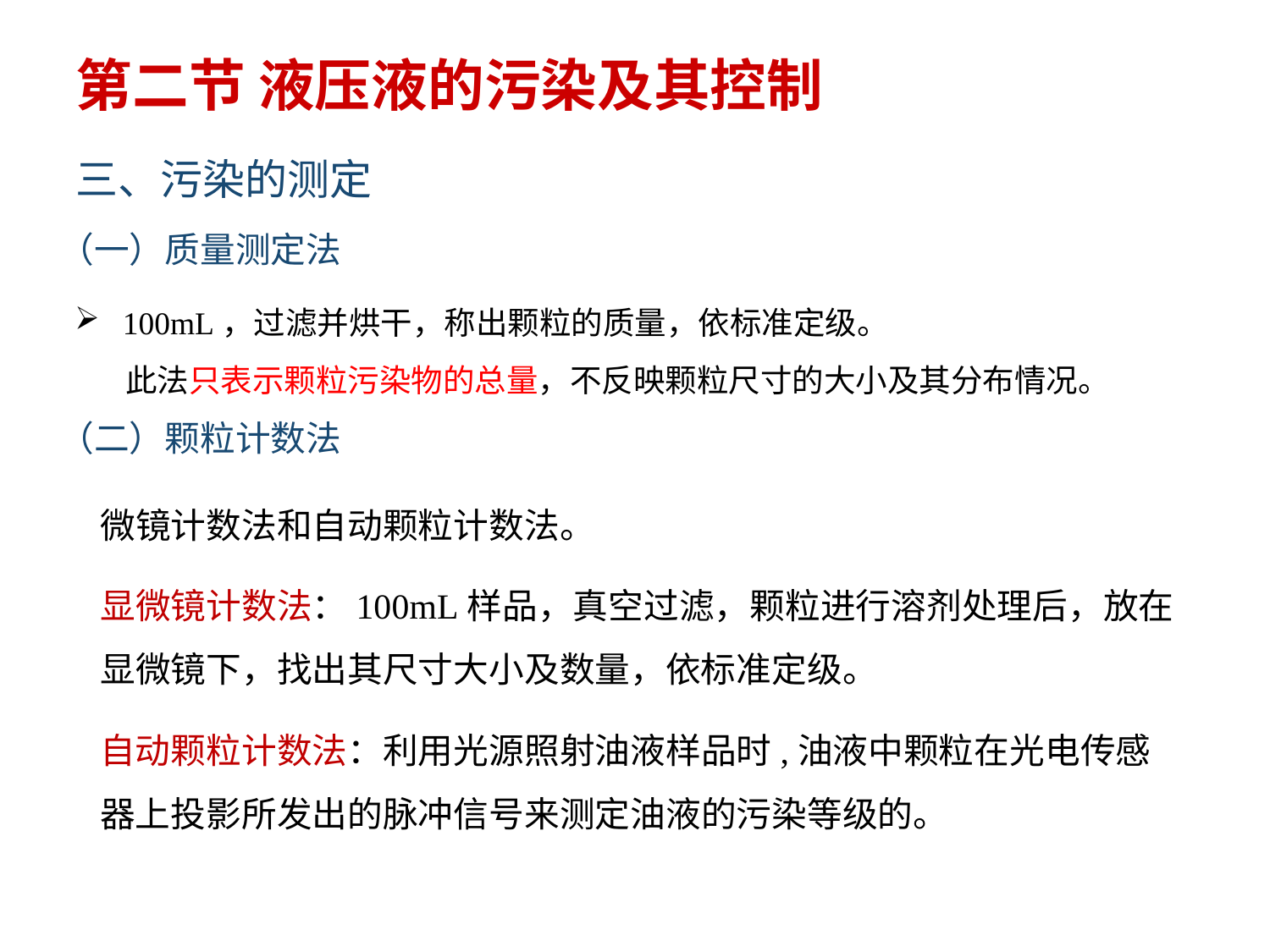

第二节 液压液的污染及其控制
三、污染的测定
（一）质量测定法
 100mL，过滤并烘干，称出颗粒的质量，依标准定级。
      此法只表示颗粒污染物的总量，不反映颗粒尺寸的大小及其分布情况。
（二）颗粒计数法
微镜计数法和自动颗粒计数法。
显微镜计数法：100mL样品，真空过滤，颗粒进行溶剂处理后，放在显微镜下，找出其尺寸大小及数量，依标准定级。
自动颗粒计数法：利用光源照射油液样品时,油液中颗粒在光电传感器上投影所发出的脉冲信号来测定油液的污染等级的。
10